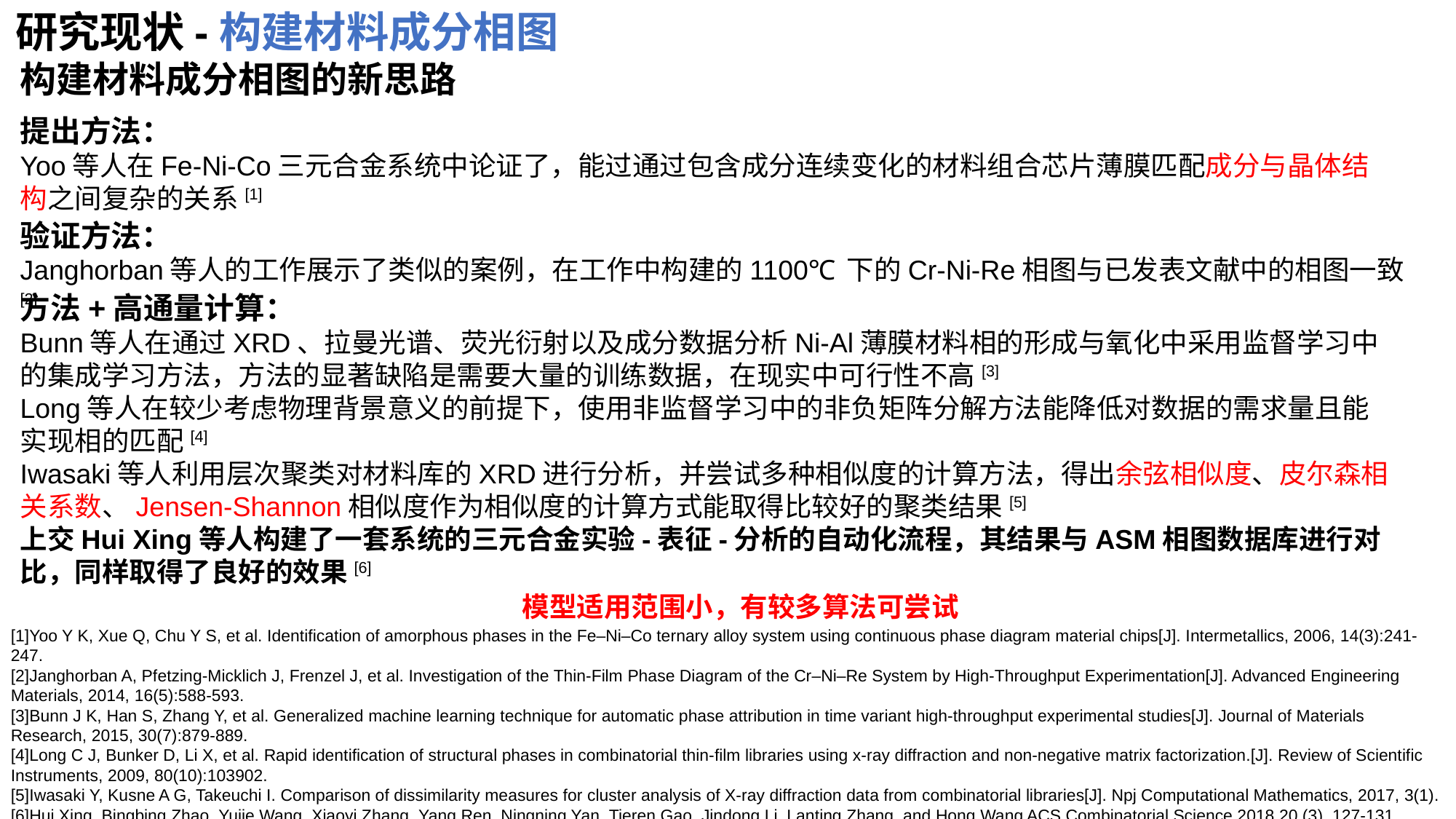

研究现状-构建材料成分相图
构建材料成分相图的新思路
提出方法：
Yoo等人在Fe-Ni-Co三元合金系统中论证了，能过通过包含成分连续变化的材料组合芯片薄膜匹配成分与晶体结构之间复杂的关系[1]
验证方法：
Janghorban等人的工作展示了类似的案例，在工作中构建的1100℃下的Cr-Ni-Re相图与已发表文献中的相图一致[2]
方法+高通量计算：
Bunn等人在通过XRD、拉曼光谱、荧光衍射以及成分数据分析Ni-Al薄膜材料相的形成与氧化中采用监督学习中的集成学习方法，方法的显著缺陷是需要大量的训练数据，在现实中可行性不高[3]
Long等人在较少考虑物理背景意义的前提下，使用非监督学习中的非负矩阵分解方法能降低对数据的需求量且能实现相的匹配[4]
Iwasaki等人利用层次聚类对材料库的XRD进行分析，并尝试多种相似度的计算方法，得出余弦相似度、皮尔森相关系数、Jensen-Shannon相似度作为相似度的计算方式能取得比较好的聚类结果[5]
上交Hui Xing等人构建了一套系统的三元合金实验-表征-分析的自动化流程，其结果与ASM相图数据库进行对比，同样取得了良好的效果[6]
模型适用范围小，有较多算法可尝试
[1]Yoo Y K, Xue Q, Chu Y S, et al. Identification of amorphous phases in the Fe–Ni–Co ternary alloy system using continuous phase diagram material chips[J]. Intermetallics, 2006, 14(3):241-247.
[2]Janghorban A, Pfetzing-Micklich J, Frenzel J, et al. Investigation of the Thin‐Film Phase Diagram of the Cr–Ni–Re System by High‐Throughput Experimentation[J]. Advanced Engineering Materials, 2014, 16(5):588-593.
[3]Bunn J K, Han S, Zhang Y, et al. Generalized machine learning technique for automatic phase attribution in time variant high-throughput experimental studies[J]. Journal of Materials Research, 2015, 30(7):879-889.
[4]Long C J, Bunker D, Li X, et al. Rapid identification of structural phases in combinatorial thin-film libraries using x-ray diffraction and non-negative matrix factorization.[J]. Review of Scientific Instruments, 2009, 80(10):103902.
[5]Iwasaki Y, Kusne A G, Takeuchi I. Comparison of dissimilarity measures for cluster analysis of X-ray diffraction data from combinatorial libraries[J]. Npj Computational Mathematics, 2017, 3(1).
[6]Hui Xing, Bingbing Zhao, Yujie Wang, Xiaoyi Zhang, Yang Ren, Ningning Yan, Tieren Gao, Jindong Li, Lanting Zhang, and Hong Wang ACS Combinatorial Science 2018 20 (3), 127-131